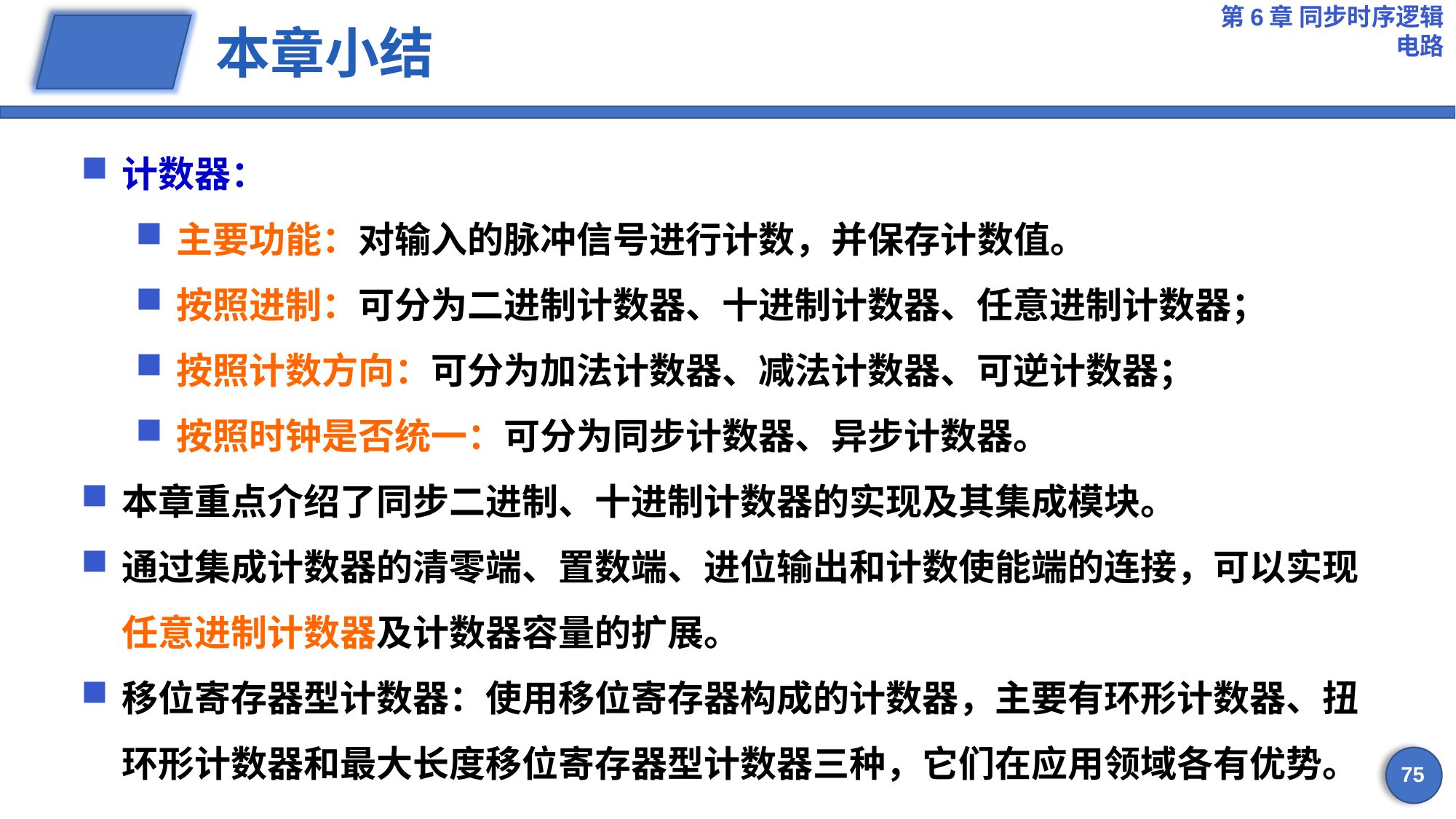

第6章 同步时序逻辑电路
# 本章小结

计数器：
主要功能：对输入的脉冲信号进行计数，并保存计数值。
按照进制：可分为二进制计数器、十进制计数器、任意进制计数器；
按照计数方向：可分为加法计数器、减法计数器、可逆计数器；
按照时钟是否统一：可分为同步计数器、异步计数器。
本章重点介绍了同步二进制、十进制计数器的实现及其集成模块。
通过集成计数器的清零端、置数端、进位输出和计数使能端的连接，可以实现任意进制计数器及计数器容量的扩展。
移位寄存器型计数器：使用移位寄存器构成的计数器，主要有环形计数器、扭环形计数器和最大长度移位寄存器型计数器三种，它们在应用领域各有优势。
75